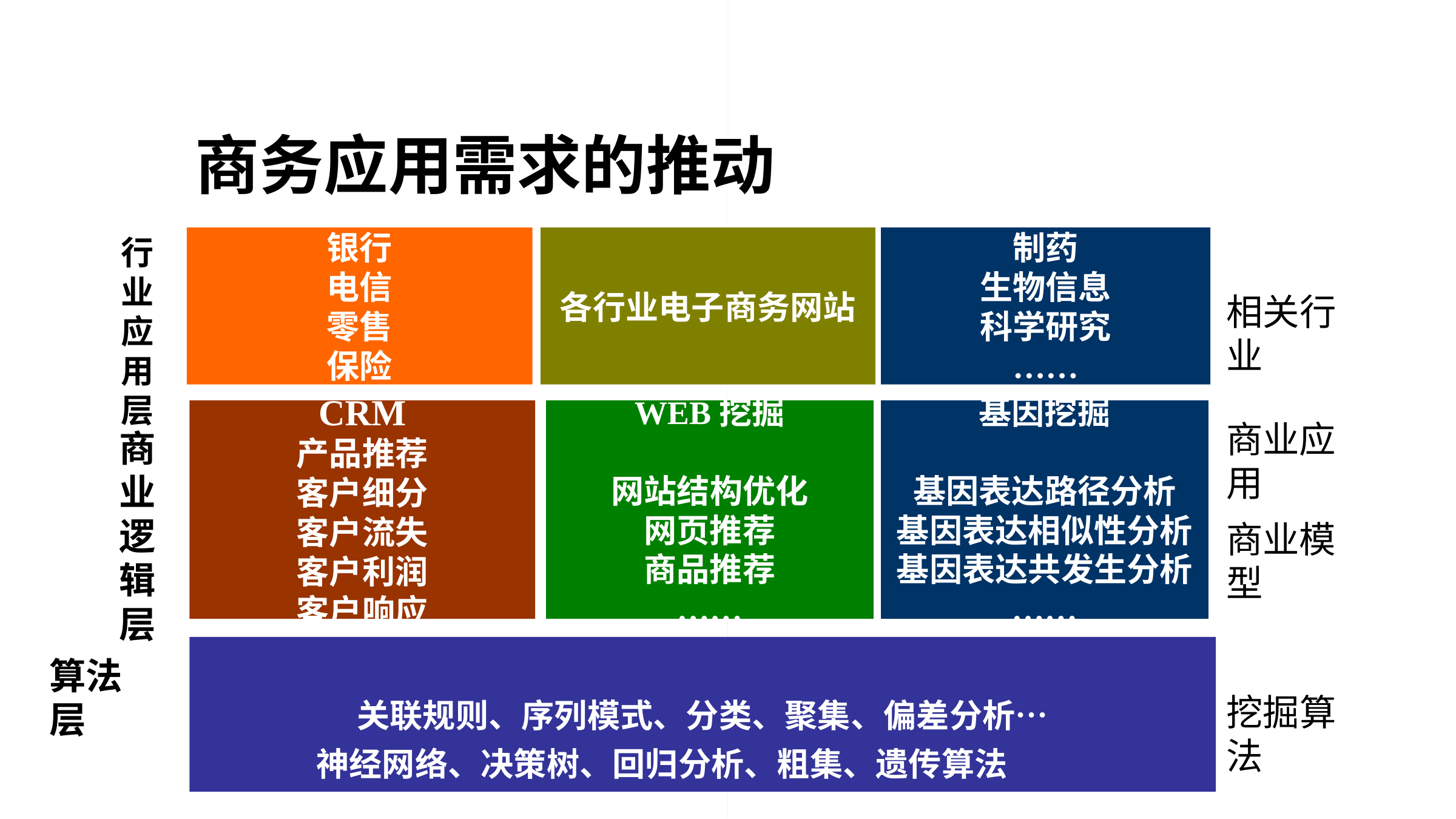

商务应用需求的推动

银行
电信
零售
保险
制药
生物信息
科学研究
……
CRM
产品推荐
客户细分
客户流失
客户利润
客户响应
WEB挖掘

网站结构优化
网页推荐
商品推荐
……
基因挖掘

基因表达路径分析
基因表达相似性分析
基因表达共发生分析
……
关联规则、序列模式、分类、聚集、偏差分析…
行
业
应
用
层
各行业电子商务网站
相关行业
商业应用
商
业
逻
辑
层
商业模型
算法
层
挖掘算法
神经网络、决策树、回归分析、粗集、遗传算法